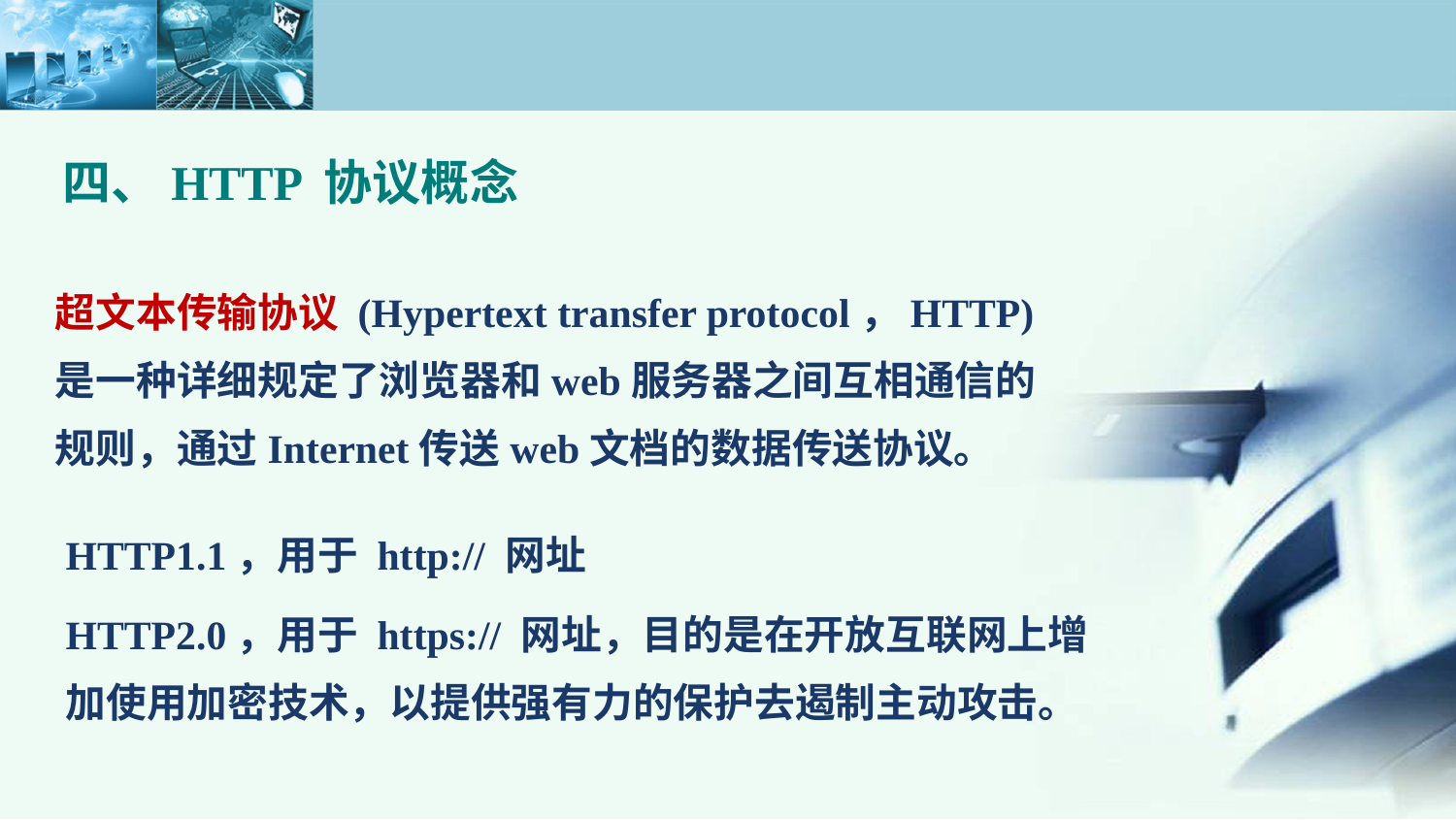

四、HTTP 协议概念
超文本传输协议 (Hypertext transfer protocol，HTTP) 是一种详细规定了浏览器和web服务器之间互相通信的规则，通过Internet传送web文档的数据传送协议。
HTTP1.1，用于 http:// 网址
HTTP2.0，用于 https:// 网址，目的是在开放互联网上增加使用加密技术，以提供强有力的保护去遏制主动攻击。